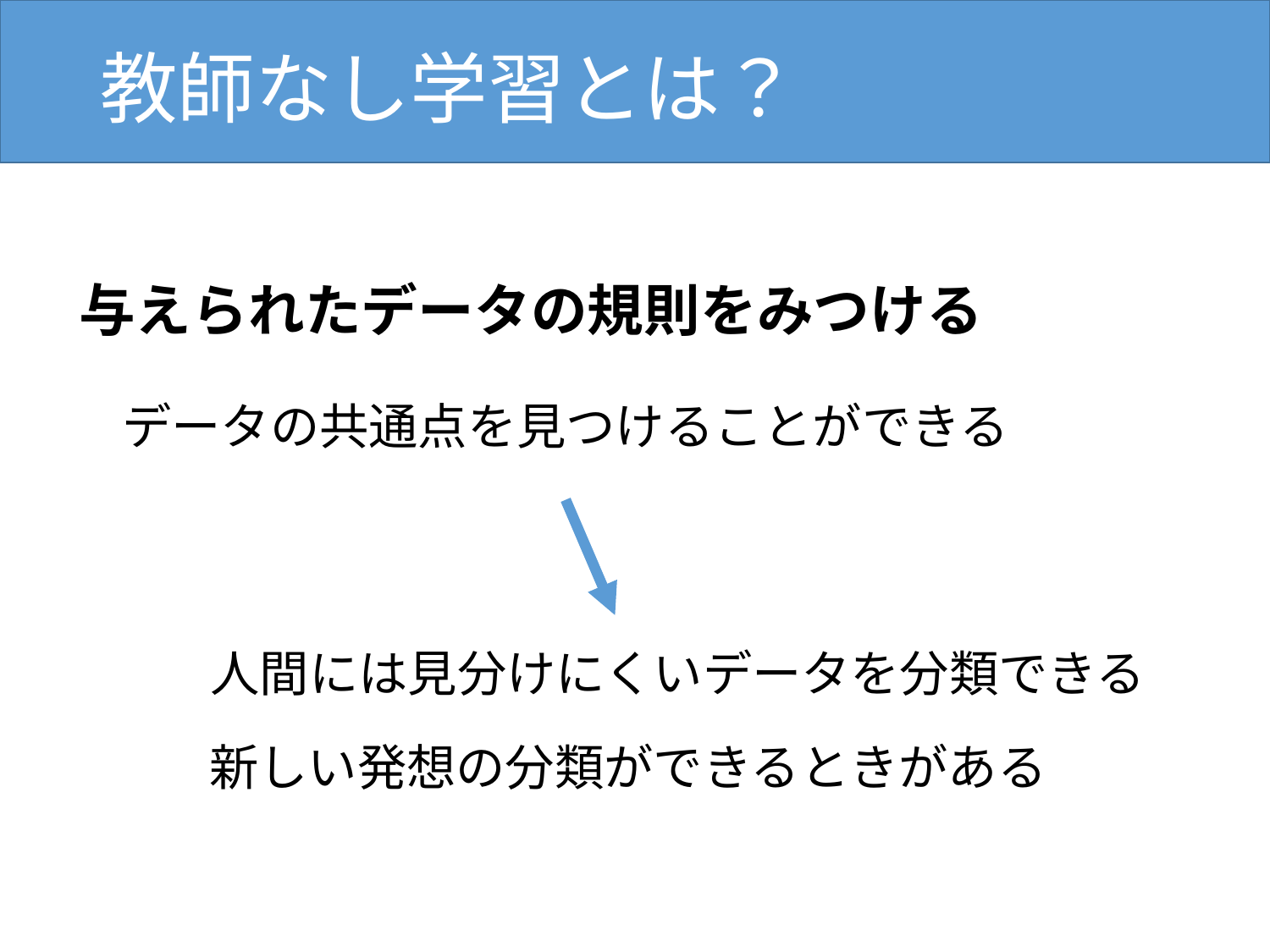

# 教師なし学習とは？
与えられたデータの規則をみつける
データの共通点を見つけることができる
人間には見分けにくいデータを分類できる
新しい発想の分類ができるときがある